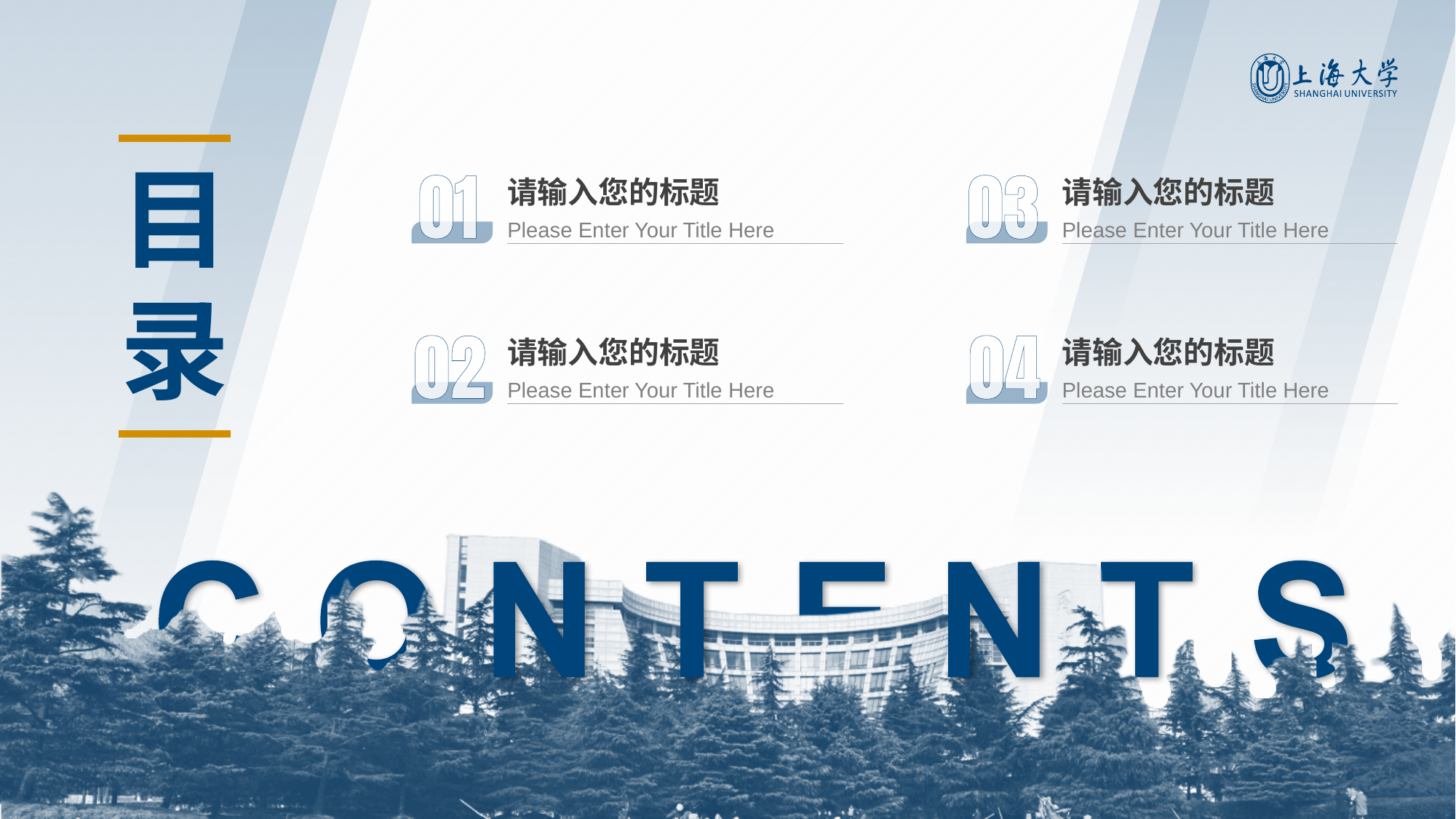

右键单击左侧缩略图→版式→选择【目录4-1】
# 目录
01
03
请输入您的标题
请输入您的标题
Please Enter Your Title Here
Please Enter Your Title Here
02
04
请输入您的标题
请输入您的标题
Please Enter Your Title Here
Please Enter Your Title Here